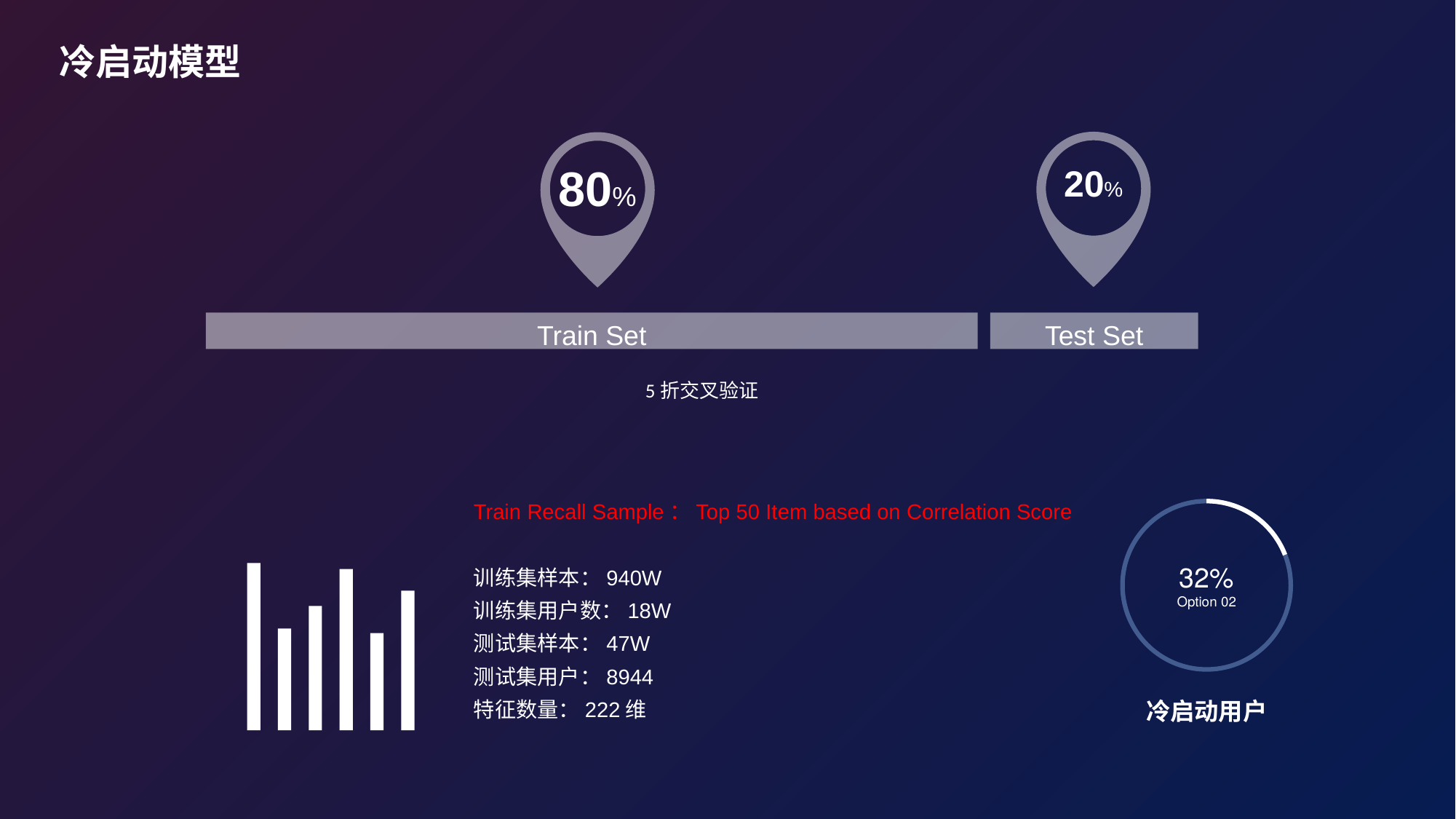

冷启动模型

80%
20%
Train Set
Test Set
5折交叉验证
Train Recall Sample：Top 50 Item based on Correlation Score

训练集样本：940W
训练集用户数：18W
测试集样本：47W
测试集用户：8944
特征数量：222维
32%
Option 02

冷启动用户